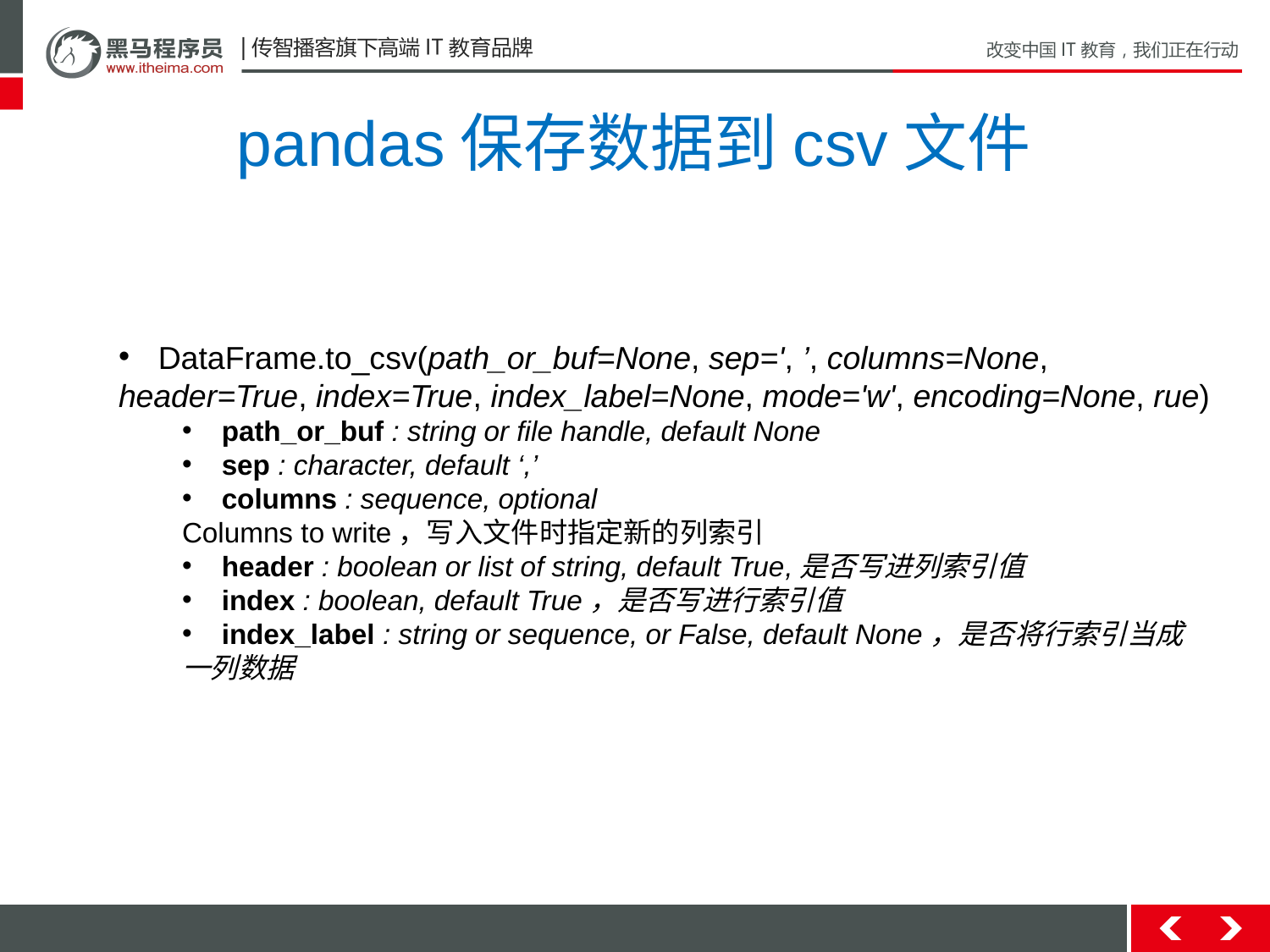

# pandas保存数据到csv文件
DataFrame.to_csv(path_or_buf=None, sep=', ’, columns=None,
header=True, index=True, index_label=None, mode='w', encoding=None, rue)
path_or_buf : string or file handle, default None
sep : character, default ‘,’
columns : sequence, optional
Columns to write，写入文件时指定新的列索引
header : boolean or list of string, default True,是否写进列索引值
index : boolean, default True，是否写进行索引值
index_label : string or sequence, or False, default None，是否将行索引当成
一列数据